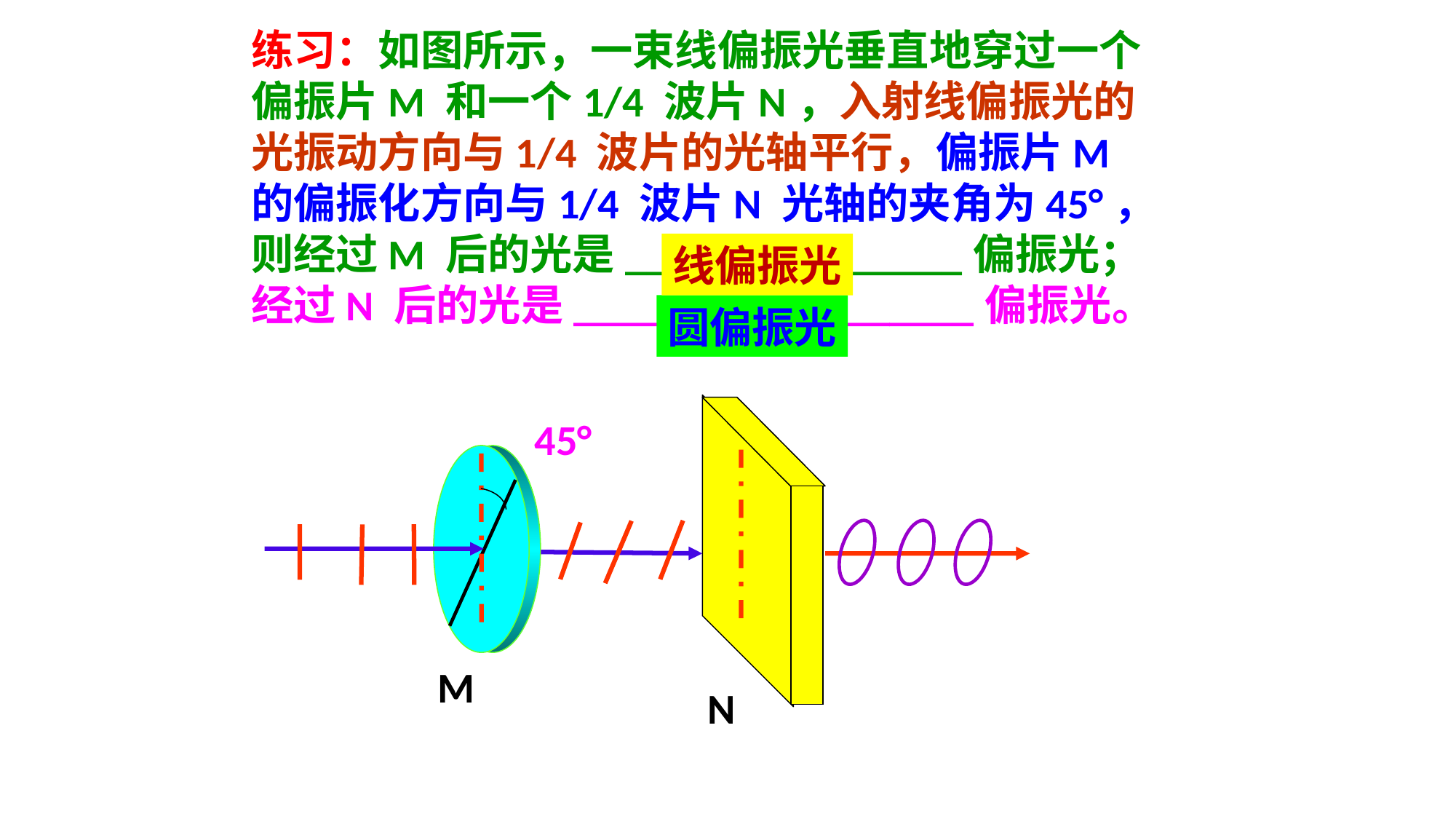

练习：如图所示，一束线偏振光垂直地穿过一个
偏振片M 和一个1/4 波片N，入射线偏振光的
光振动方向与1/4 波片的光轴平行，偏振片M
的偏振化方向与1/4 波片N 光轴的夹角为45°，
则经过M 后的光是________________偏振光；
经过N 后的光是___________________偏振光。
线偏振光
圆偏振光

45°

M
N